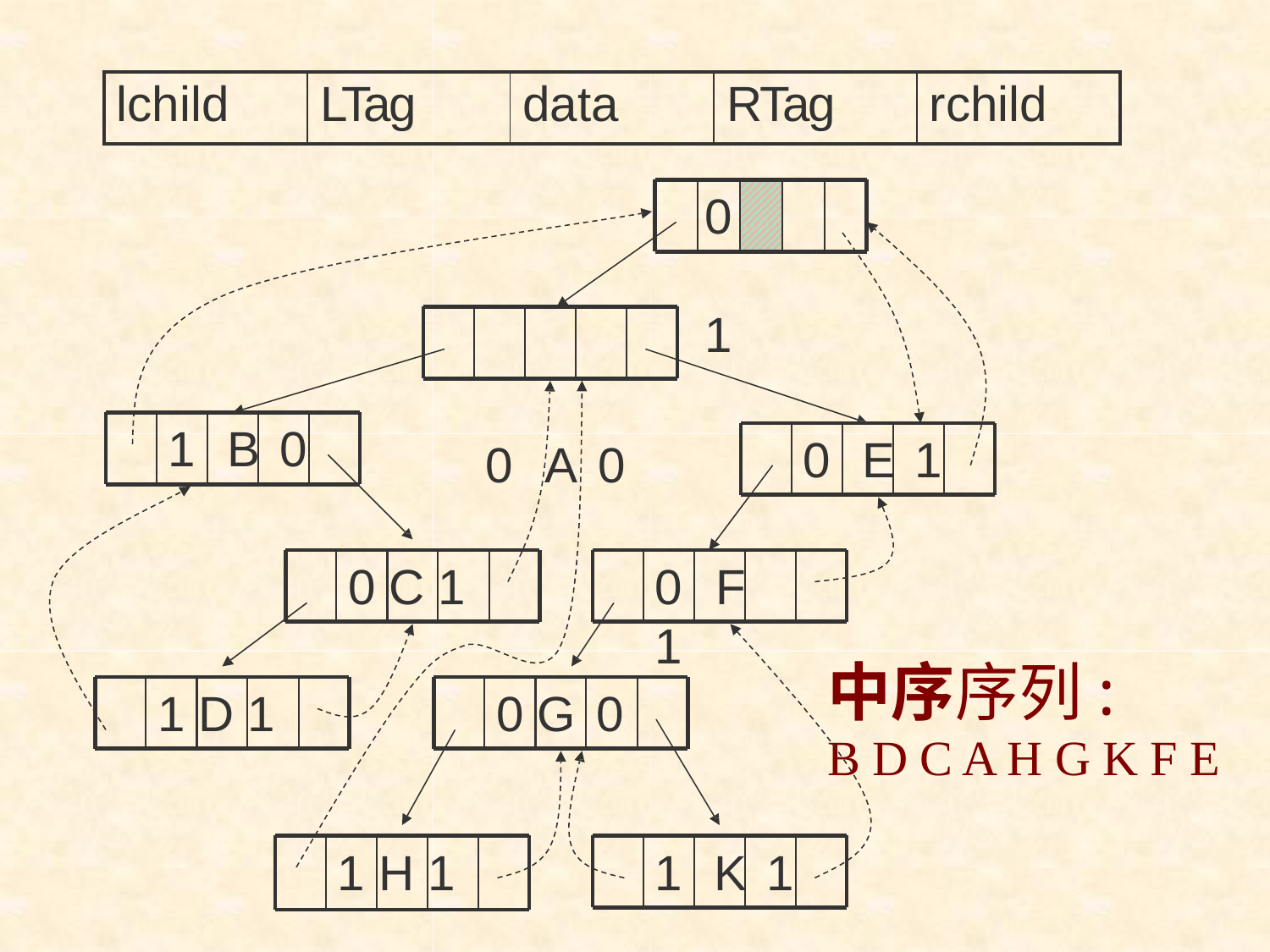

| lchild | LTag | data | RTag | rchild |
| --- | --- | --- | --- | --- |

0	1

0	A 0

1	B 0

0	E 1

0 C 1
0	F	1

中序序列:
B D C A H G K F E

1 D 1
0 G 0

1 H 1
1	K 1